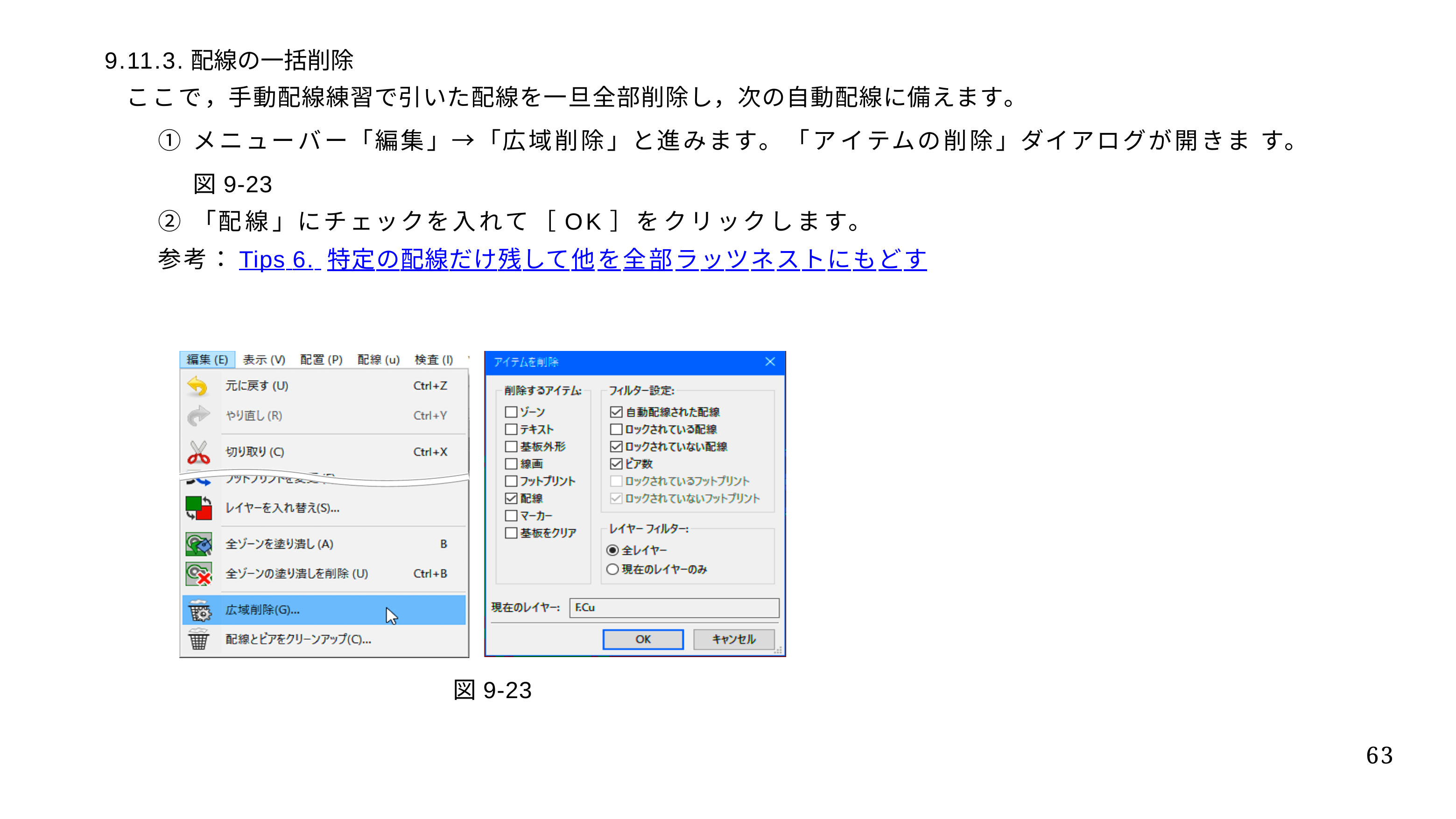

9.11.3.配線の一括削除
  ここで，手動配線練習で引いた配線を一旦全部削除し，次の自動配線に備えます。
①	メニューバー「編集」→「広域削除」と進みます。「アイテムの削除」ダイアログが開きま す。
  	図9-23
②	「配線」にチェックを入れて［OK］をクリックします。
参考：Tips 6. 特定の配線だけ残して他を全部ラッツネストにもどす

図9-23
63
33